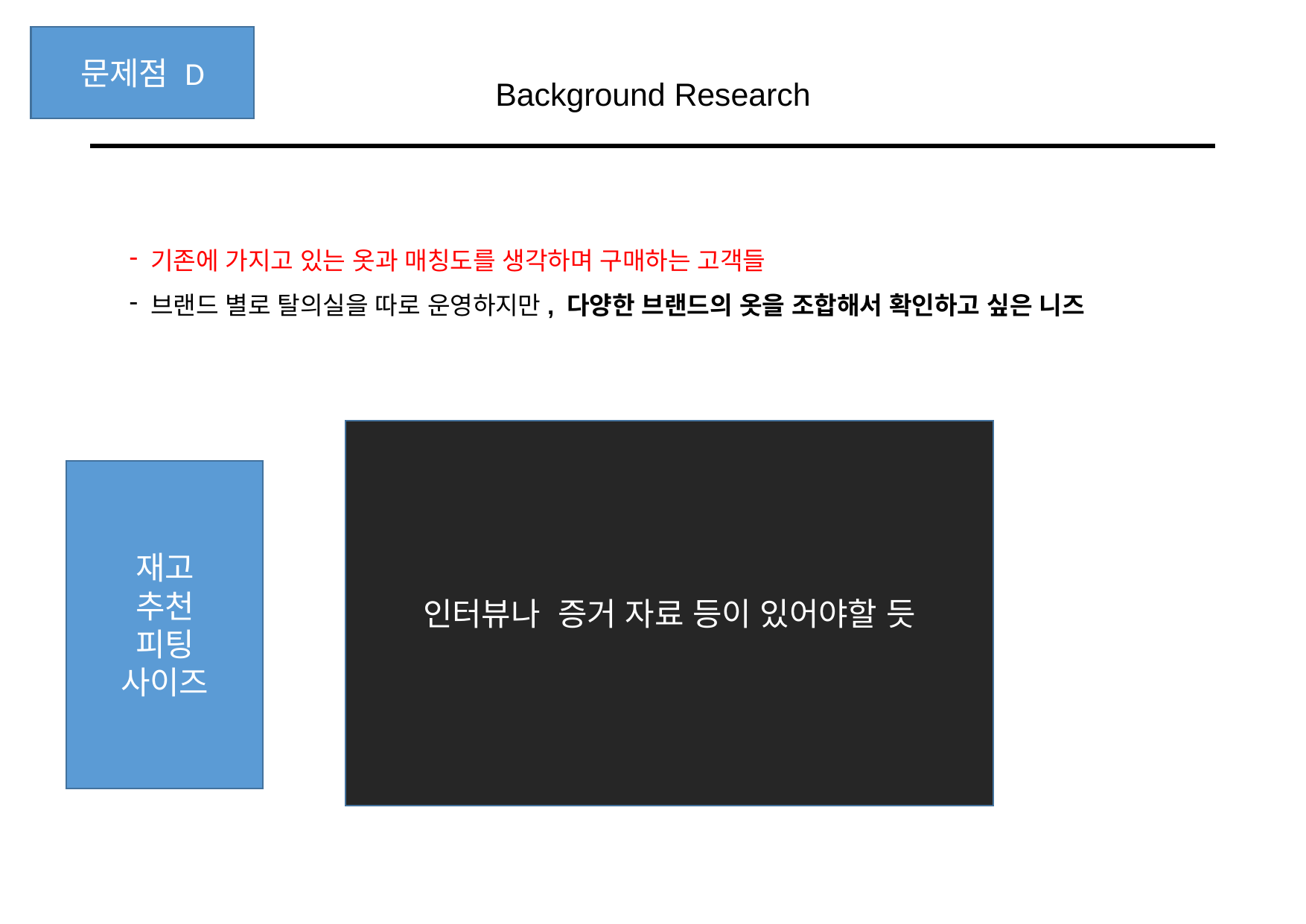

문제점 D
Background Research
기존에 가지고 있는 옷과 매칭도를 생각하며 구매하는 고객들
브랜드 별로 탈의실을 따로 운영하지만, 다양한 브랜드의 옷을 조합해서 확인하고 싶은 니즈
인터뷰나  증거 자료 등이 있어야할 듯
재고
추천
피팅
사이즈